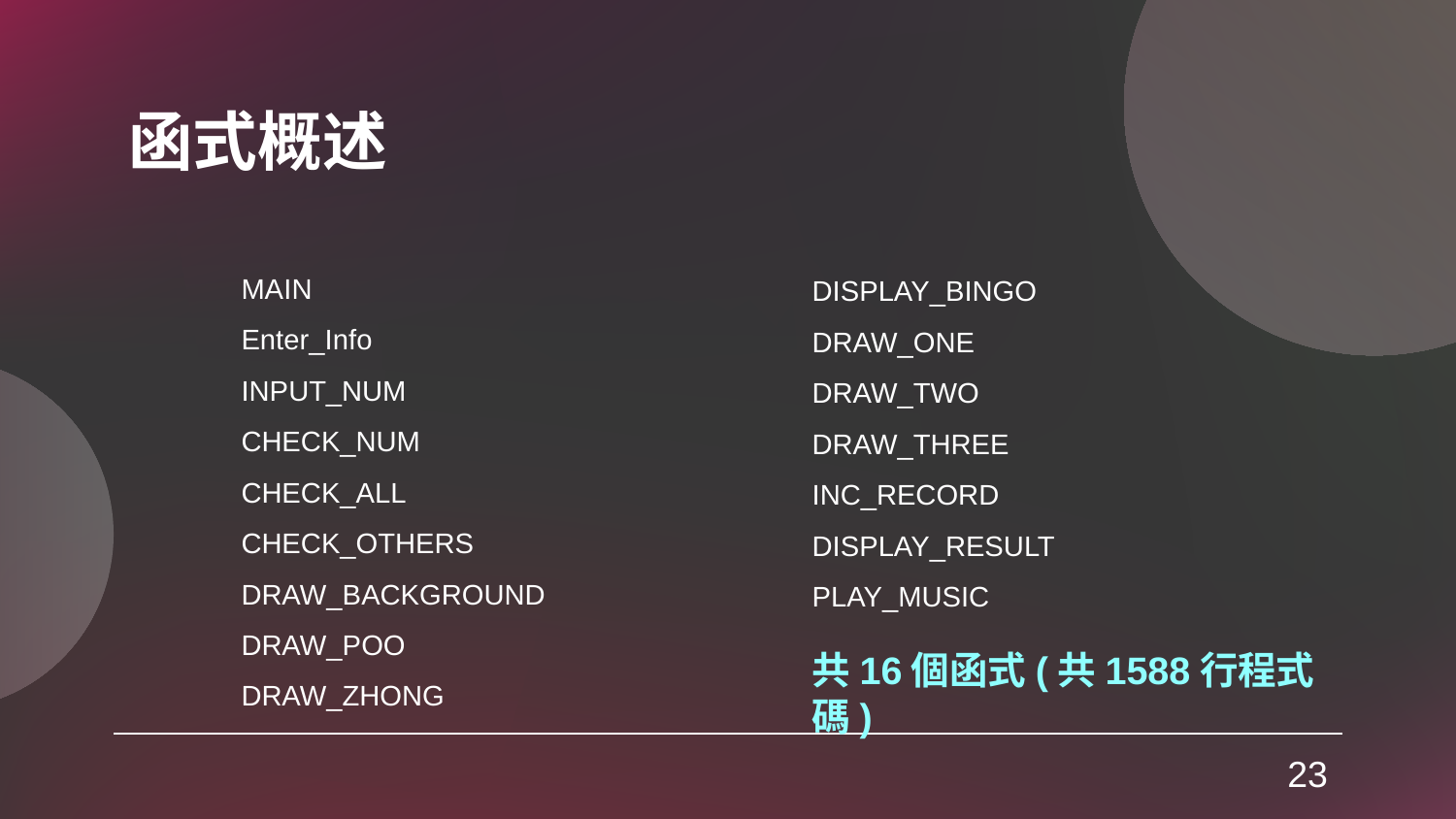

# 函式概述
MAIN
Enter_Info
INPUT_NUM
CHECK_NUM
CHECK_ALL
CHECK_OTHERS
DRAW_BACKGROUND
DRAW_POO
DRAW_ZHONG
DISPLAY_BINGO
DRAW_ONE
DRAW_TWO
DRAW_THREE
INC_RECORD
DISPLAY_RESULT
PLAY_MUSIC

共16個函式(共1588行程式碼)
23